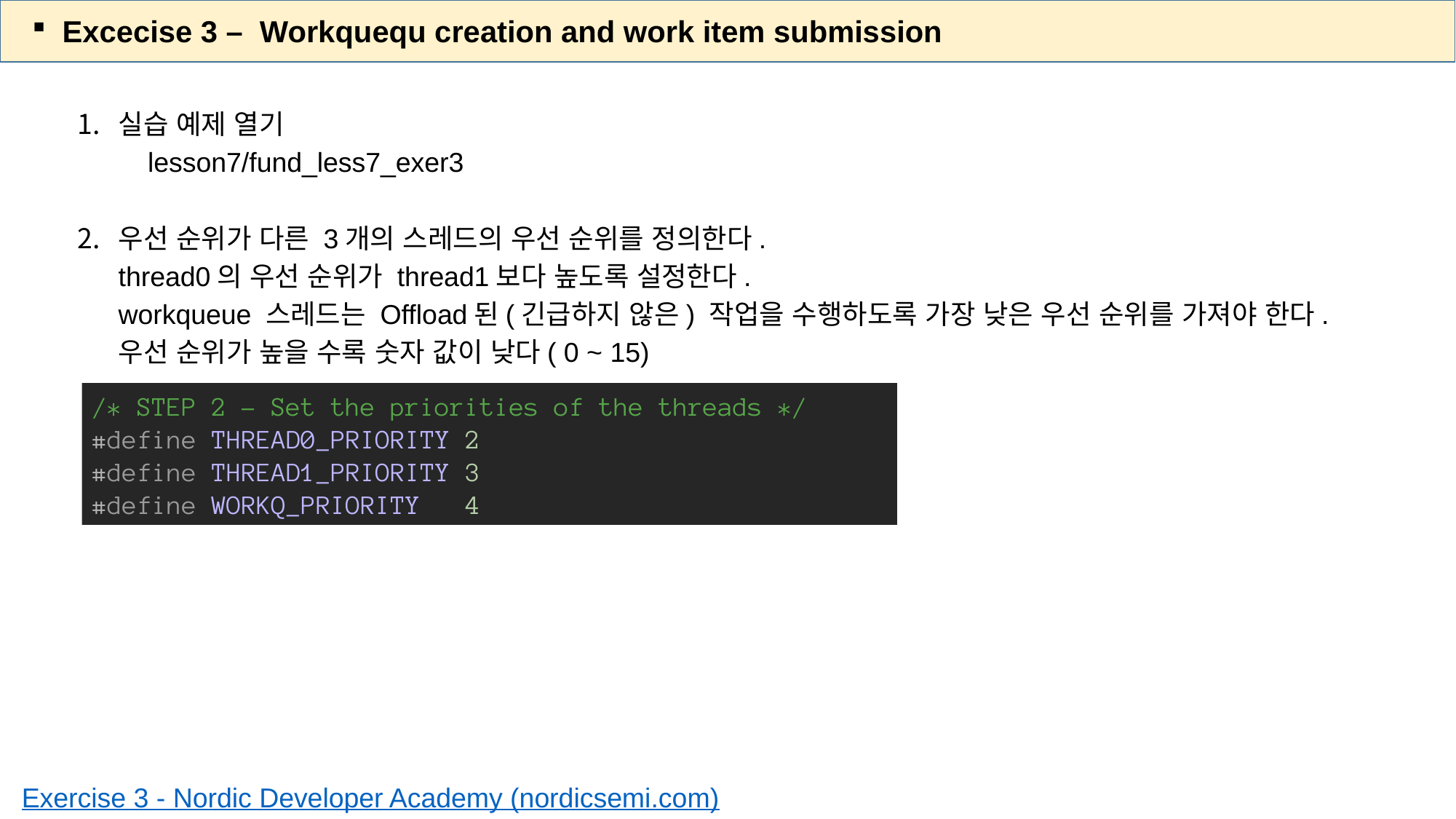

Excecise 3 –  Workquequ creation and work item submission

실습 예제 열기
   lesson7/fund_less7_exer3

우선 순위가 다른 3개의 스레드의 우선 순위를 정의한다.
thread0의 우선 순위가 thread1보다 높도록 설정한다.
workqueue 스레드는 Offload된(긴급하지 않은) 작업을 수행하도록 가장 낮은 우선 순위를 가져야 한다.
우선 순위가 높을 수록 숫자 값이 낮다( 0 ~ 15)
/* STEP 2 - Set the priorities of the threads */
#define THREAD0_PRIORITY 2
#define THREAD1_PRIORITY 3
#define WORKQ_PRIORITY   4
Exercise 3 - Nordic Developer Academy (nordicsemi.com)